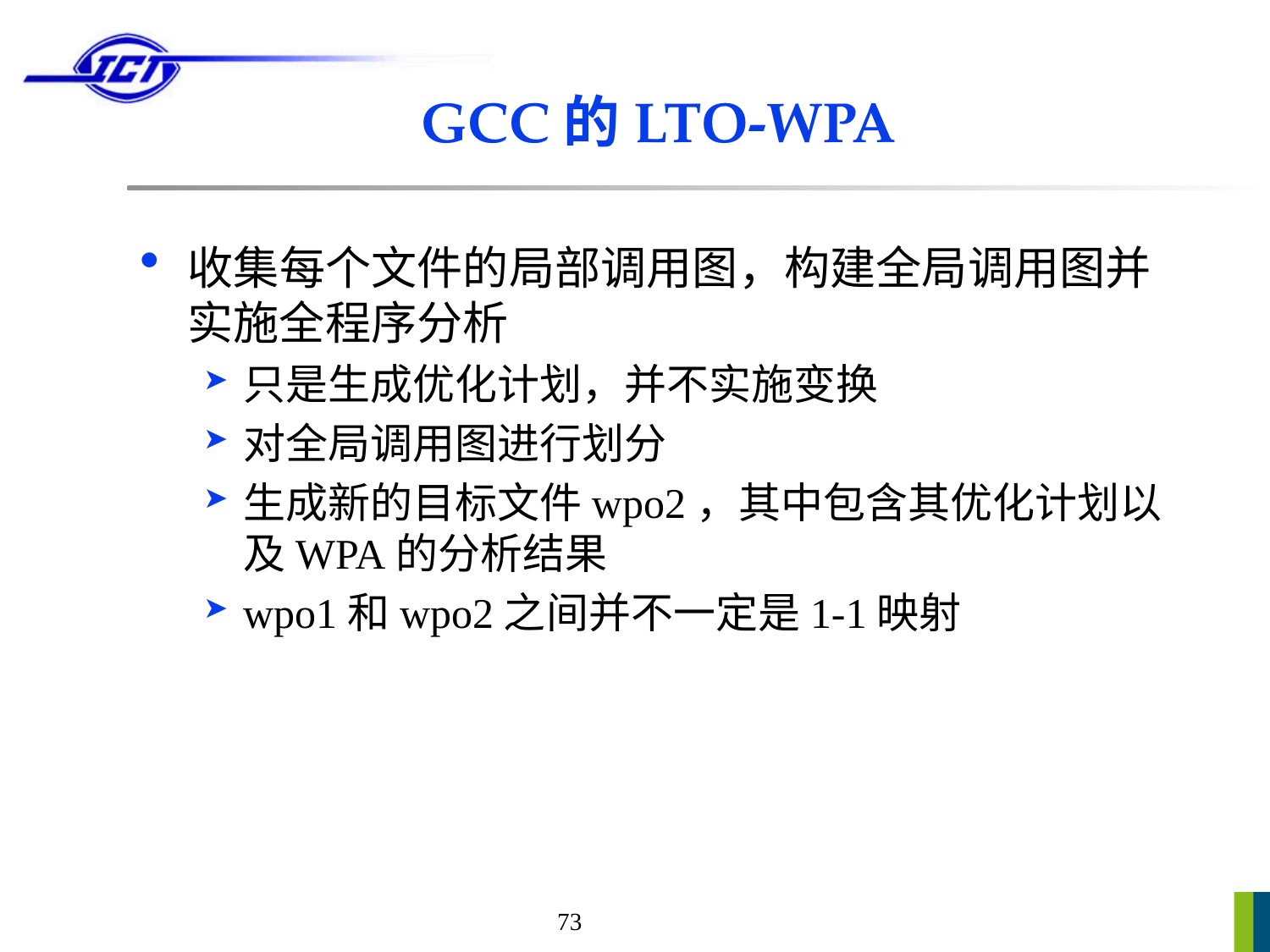

# GCC的LTO-WPA
收集每个文件的局部调用图，构建全局调用图并实施全程序分析
只是生成优化计划，并不实施变换
对全局调用图进行划分
生成新的目标文件wpo2，其中包含其优化计划以及WPA的分析结果
wpo1和wpo2之间并不一定是1-1映射